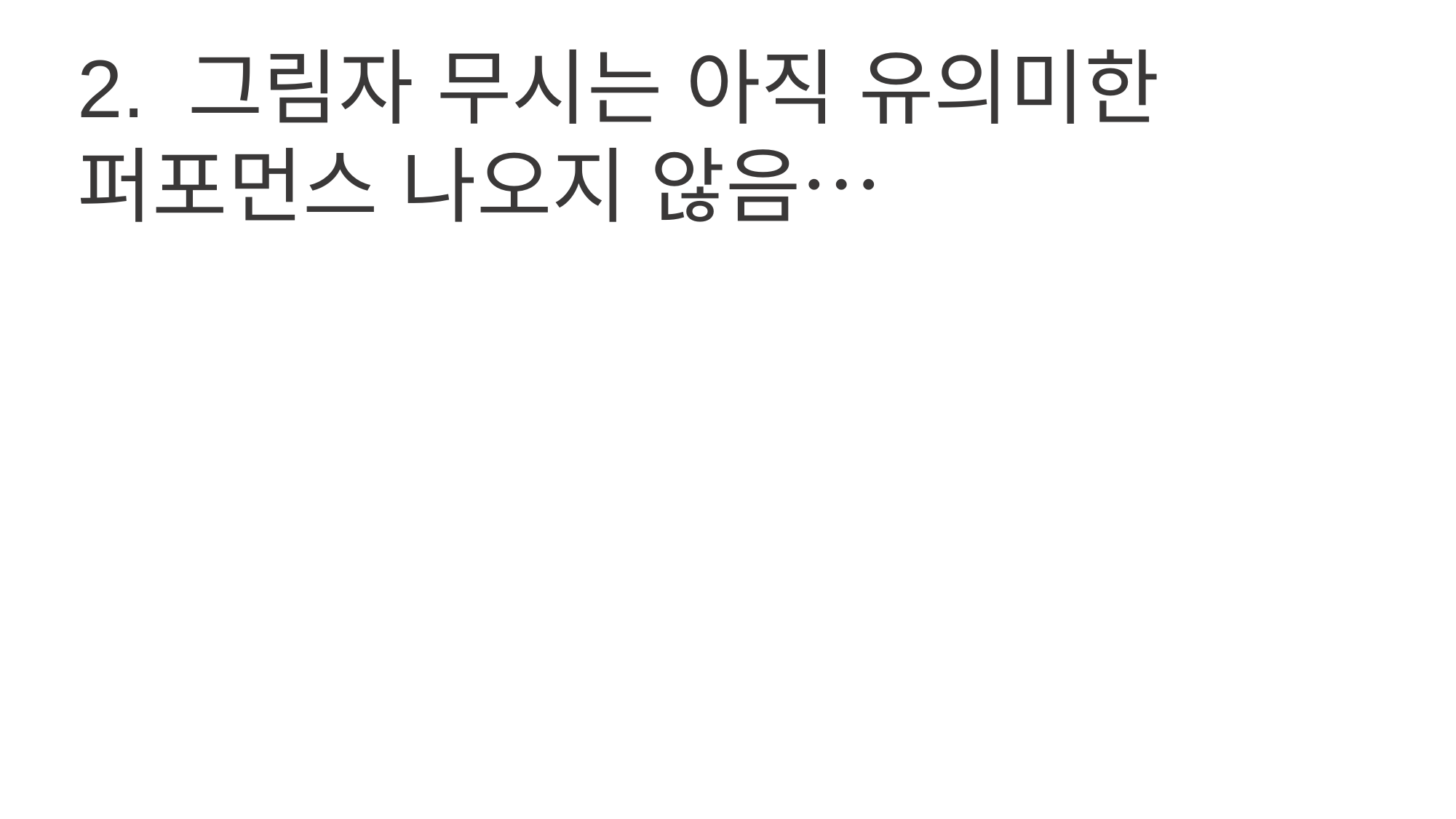

2. 그림자 무시는 아직 유의미한
퍼포먼스 나오지 않음…